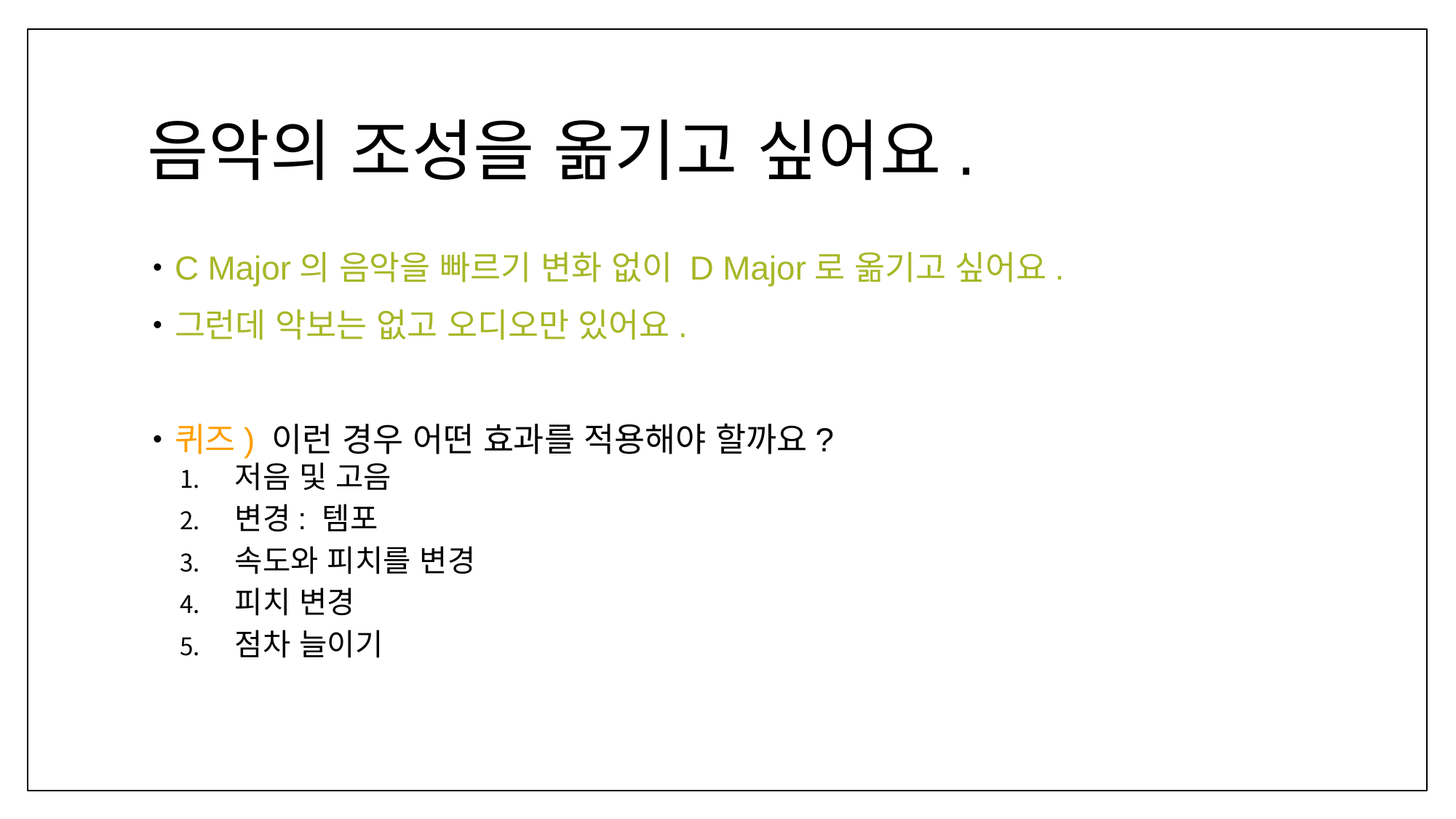

# 음악의 조성을 옮기고 싶어요.
C Major의 음악을 빠르기 변화 없이 D Major로 옮기고 싶어요.
그런데 악보는 없고 오디오만 있어요.

퀴즈) 이런 경우 어떤 효과를 적용해야 할까요?
저음 및 고음
변경: 템포
속도와 피치를 변경
피치 변경
점차 늘이기